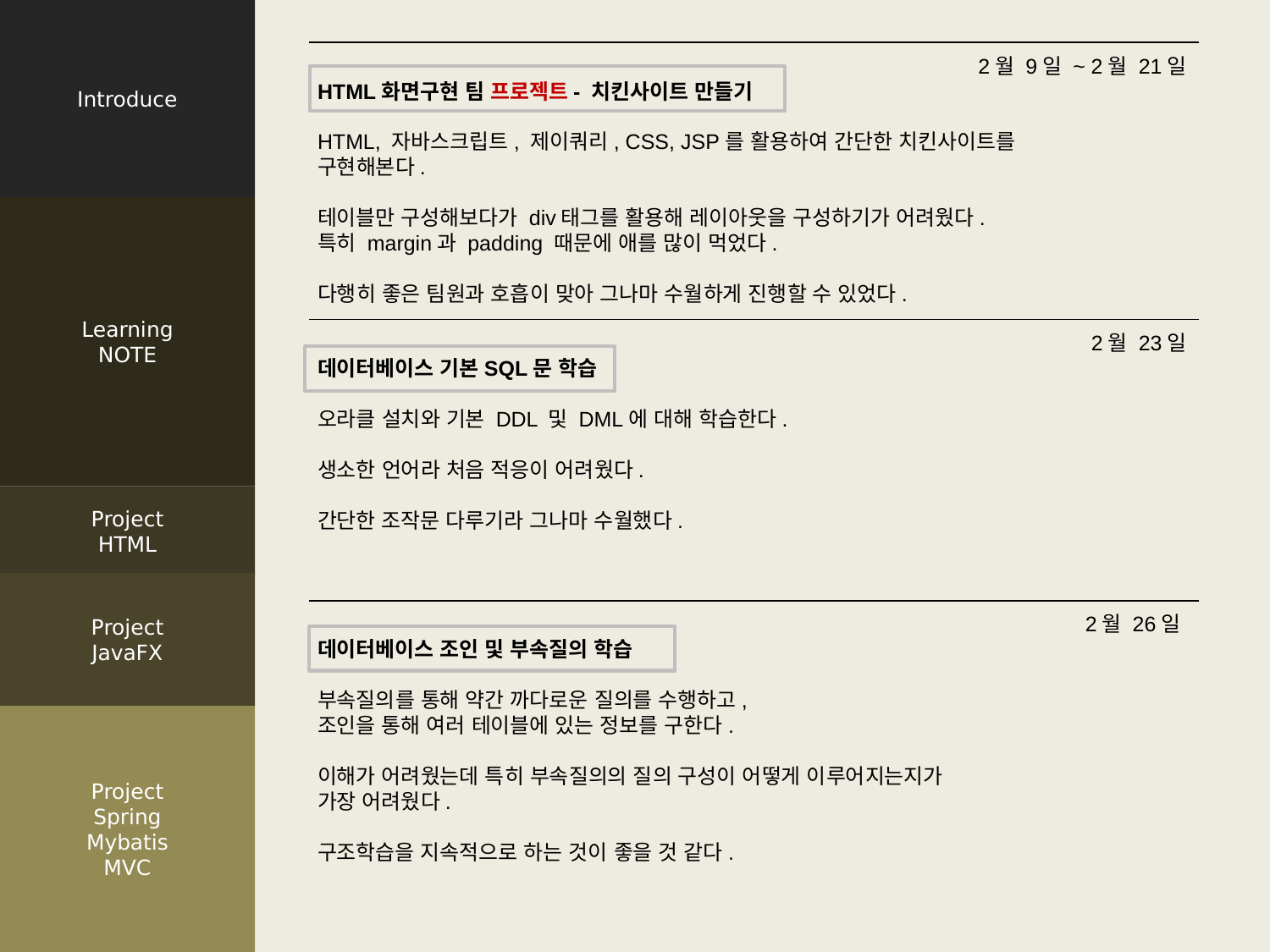

Introduce
Learning
NOTE
Project
HTML
Project
JavaFX
Project
Spring
Mybatis
MVC

2월 9일 ~ 2월 21일
HTML화면구현 팀 프로젝트- 치킨사이트 만들기

HTML, 자바스크립트, 제이쿼리, CSS, JSP를 활용하여 간단한 치킨사이트를
구현해본다.

테이블만 구성해보다가 div태그를 활용해 레이아웃을 구성하기가 어려웠다.
특히 margin과 padding 때문에 애를 많이 먹었다.

다행히 좋은 팀원과 호흡이 맞아 그나마 수월하게 진행할 수 있었다.

2월 23일
데이터베이스 기본SQL문 학습

오라클 설치와 기본 DDL 및 DML에 대해 학습한다.

생소한 언어라 처음 적응이 어려웠다.

간단한 조작문 다루기라 그나마 수월했다.

2월 26일
데이터베이스 조인 및 부속질의 학습

부속질의를 통해 약간 까다로운 질의를 수행하고,
조인을 통해 여러 테이블에 있는 정보를 구한다.

이해가 어려웠는데 특히 부속질의의 질의 구성이 어떻게 이루어지는지가
가장 어려웠다.

구조학습을 지속적으로 하는 것이 좋을 것 같다.